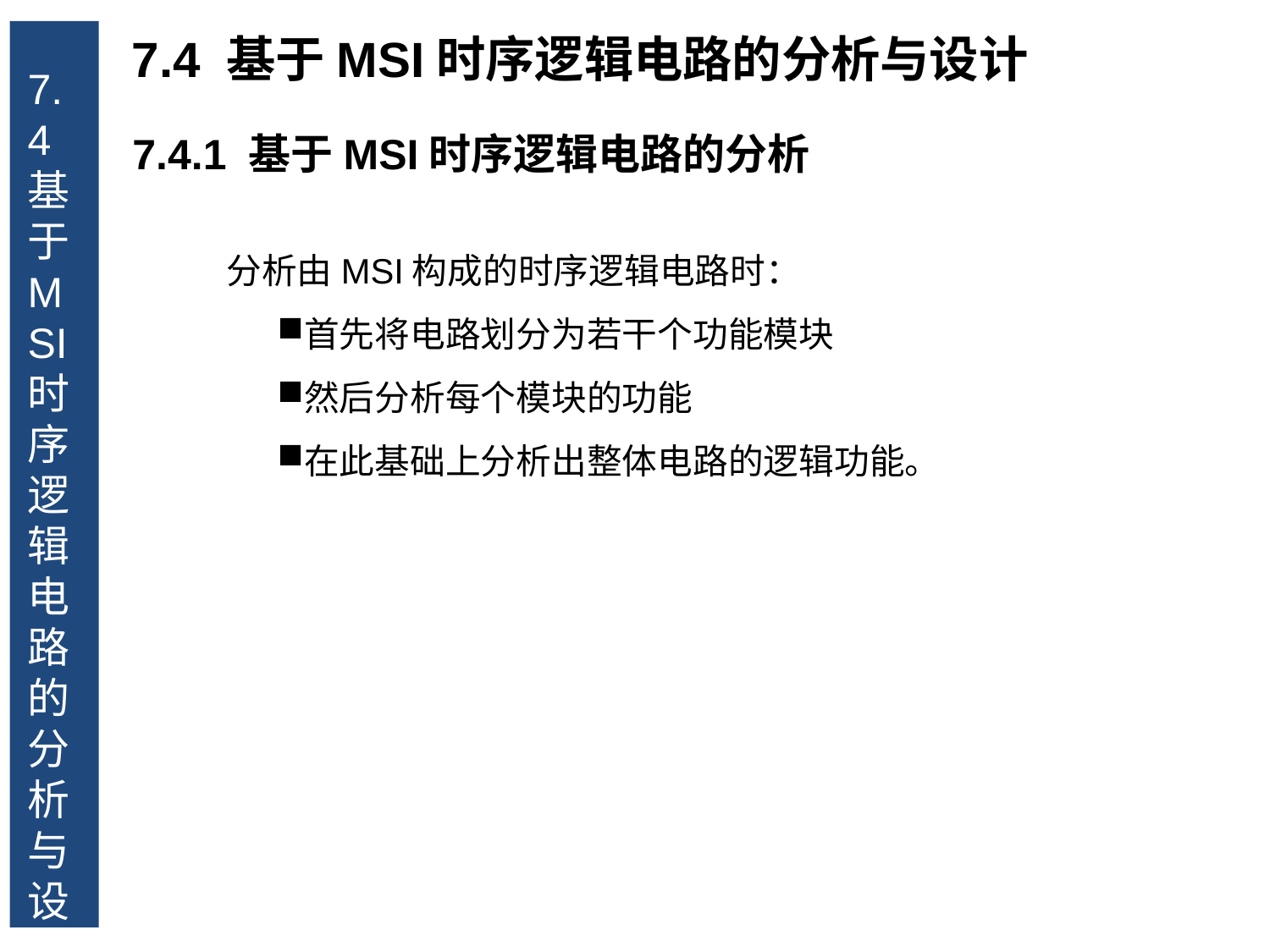

7.4 基于MSI时序逻辑电路的分析与设计
7.4 基于MSI时序逻辑电路的分析与设计
7.4.1 基于MSI时序逻辑电路的分析
分析由MSI构成的时序逻辑电路时：
首先将电路划分为若干个功能模块
然后分析每个模块的功能
在此基础上分析出整体电路的逻辑功能。